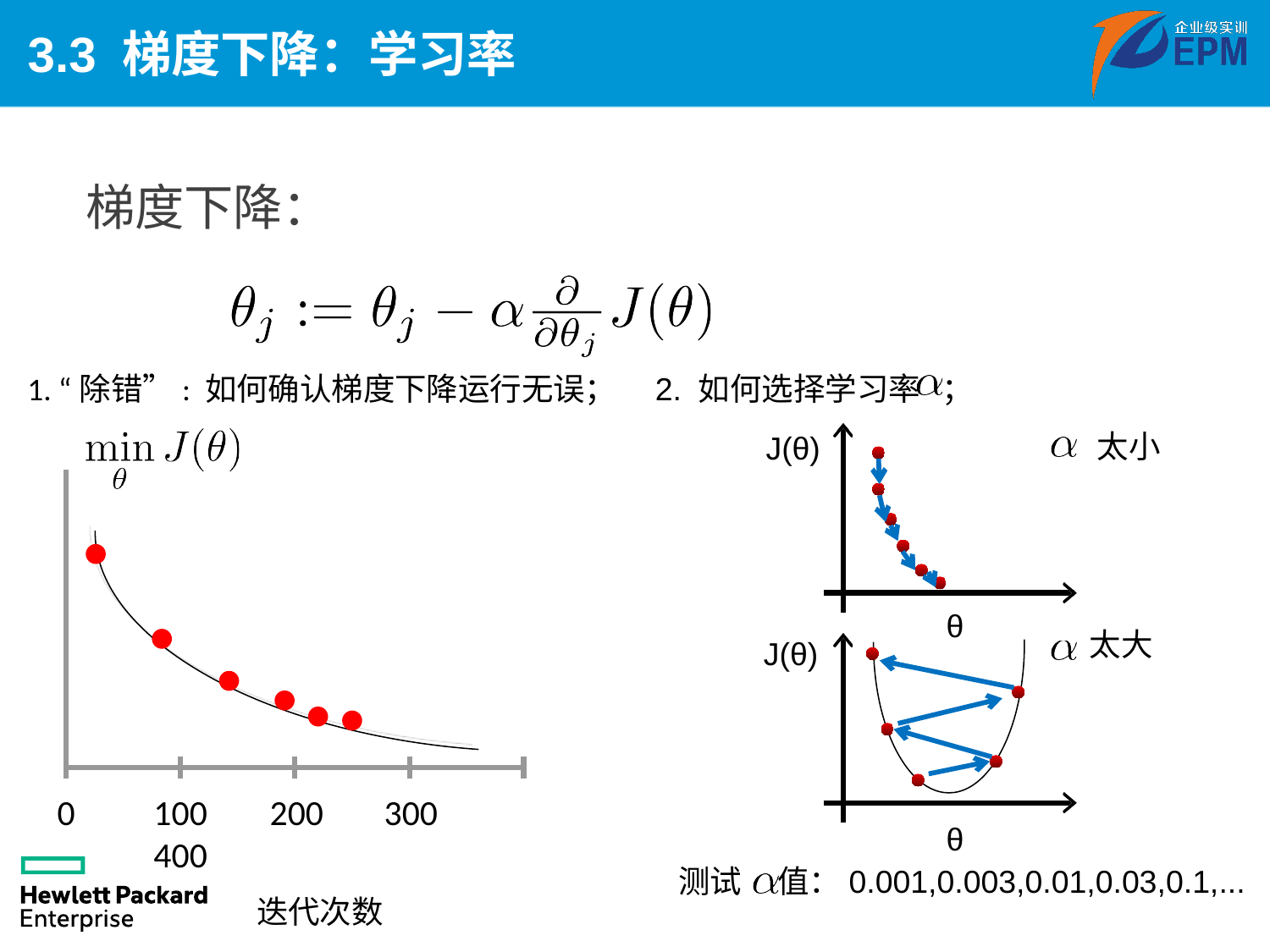

# 3.3 梯度下降：学习率
梯度下降：

1. “除错”: 如何确认梯度下降运行无误；
2. 如何选择学习率   ；

太小
J(θ)

J(θ)

θ
太大

100	200	300	400
         迭代次数
0
θ
测试     值：0.001,0.003,0.01,0.03,0.1,...